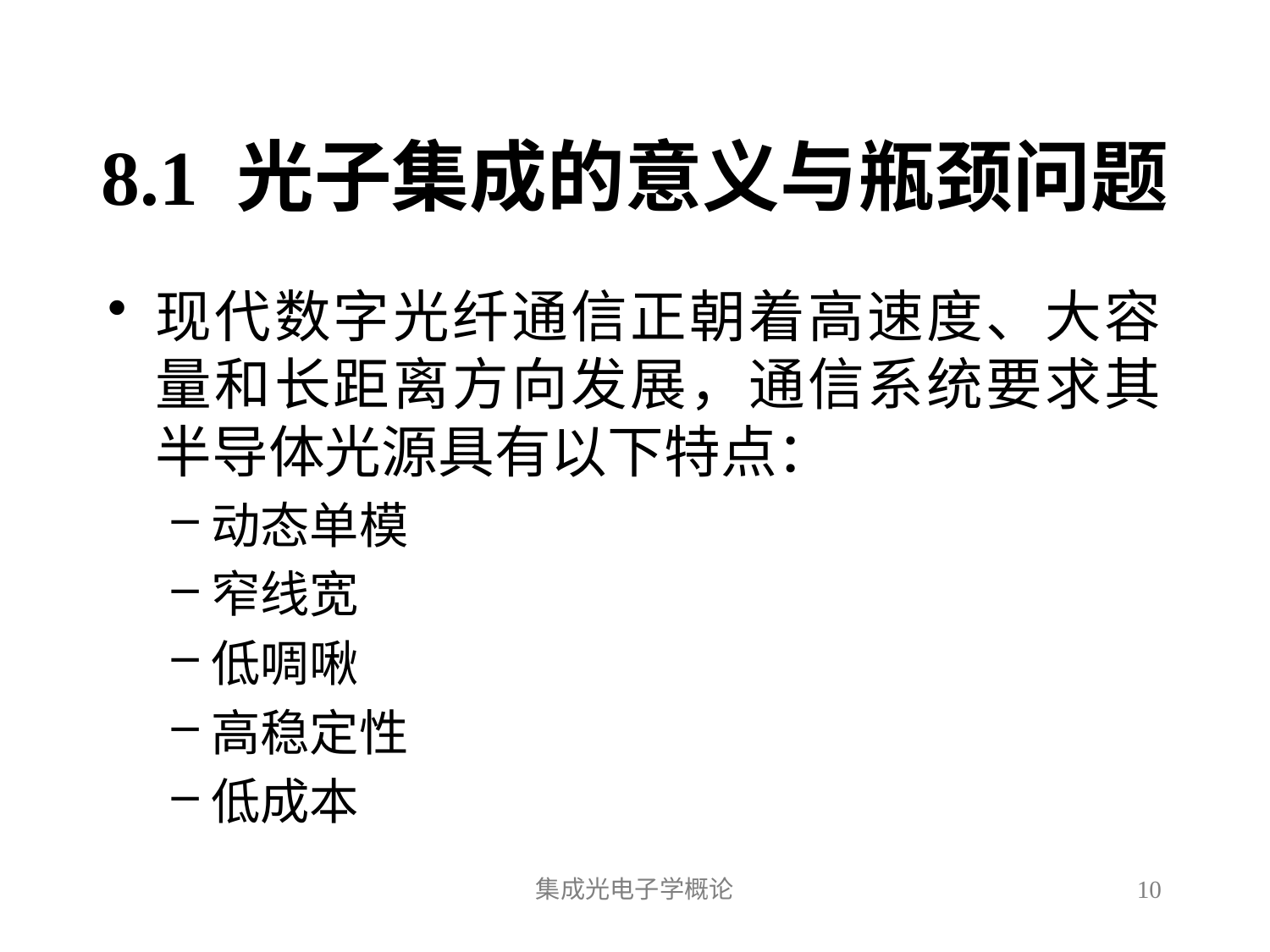

# 8.1 光子集成的意义与瓶颈问题
现代数字光纤通信正朝着高速度、大容量和长距离方向发展，通信系统要求其半导体光源具有以下特点：
动态单模
窄线宽
低啁啾
高稳定性
低成本
集成光电子学概论
10